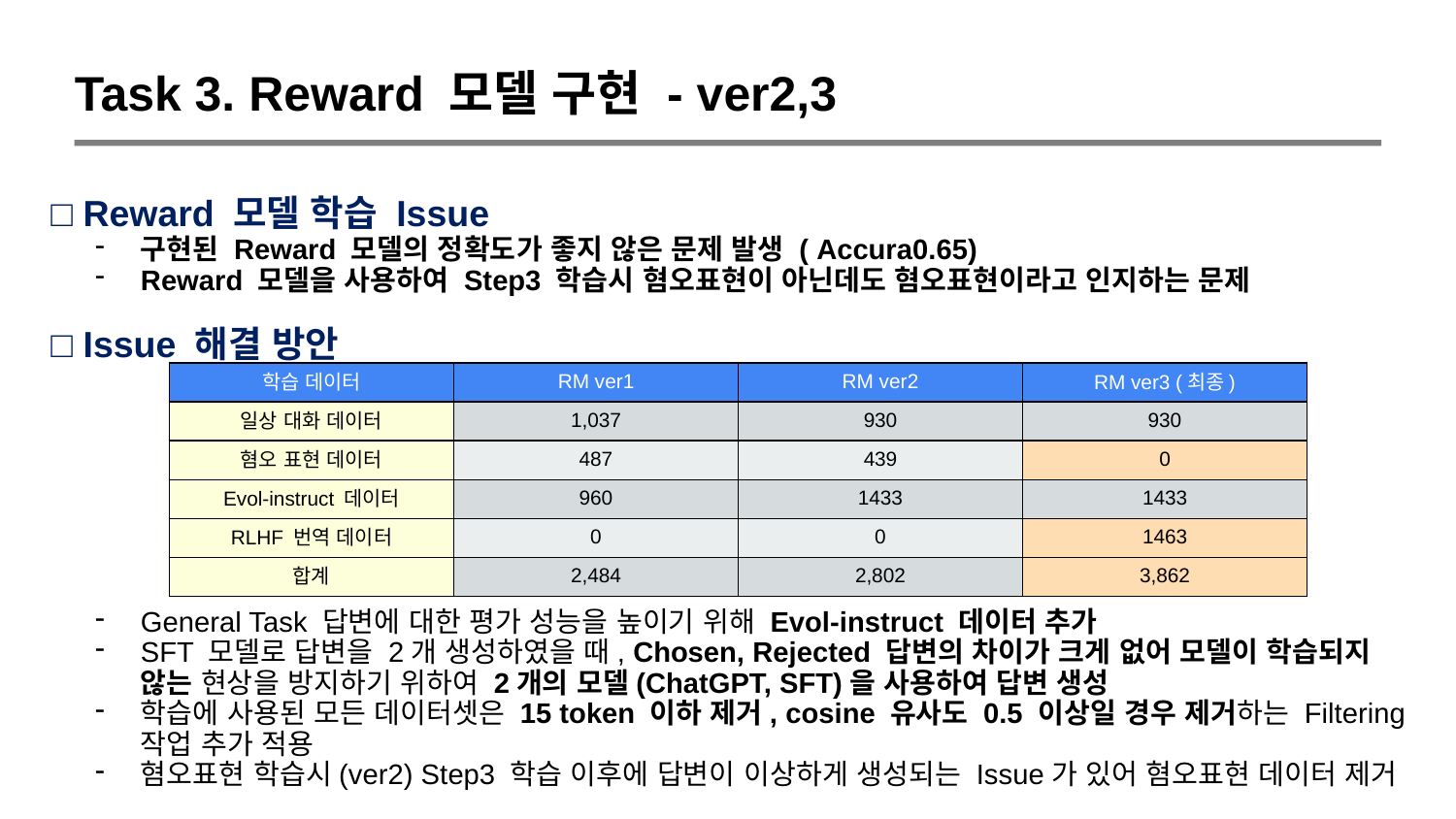

Task 3. Reward 모델 구현 - ver2,3
□ Reward 모델 학습 Issue

□ Issue 해결 방안
구현된 Reward 모델의 정확도가 좋지 않은 문제 발생 ( Accura0.65)
Reward 모델을 사용하여 Step3 학습시 혐오표현이 아닌데도 혐오표현이라고 인지하는 문제
| 학습 데이터 | RM ver1 | RM ver2 | RM ver3 (최종) |
| --- | --- | --- | --- |
| 일상 대화 데이터 | 1,037 | 930 | 930 |
| 혐오 표현 데이터 | 487 | 439 | 0 |
| Evol-instruct 데이터 | 960 | 1433 | 1433 |
| RLHF 번역 데이터 | 0 | 0 | 1463 |
| 합계 | 2,484 | 2,802 | 3,862 |
General Task 답변에 대한 평가 성능을 높이기 위해 Evol-instruct 데이터 추가
SFT 모델로 답변을 2개 생성하였을 때, Chosen, Rejected 답변의 차이가 크게 없어 모델이 학습되지 않는 현상을 방지하기 위하여 2개의 모델(ChatGPT, SFT)을 사용하여 답변 생성
학습에 사용된 모든 데이터셋은 15 token 이하 제거, cosine 유사도 0.5 이상일 경우 제거하는 Filtering 작업 추가 적용
혐오표현 학습시(ver2) Step3 학습 이후에 답변이 이상하게 생성되는 Issue가 있어 혐오표현 데이터 제거